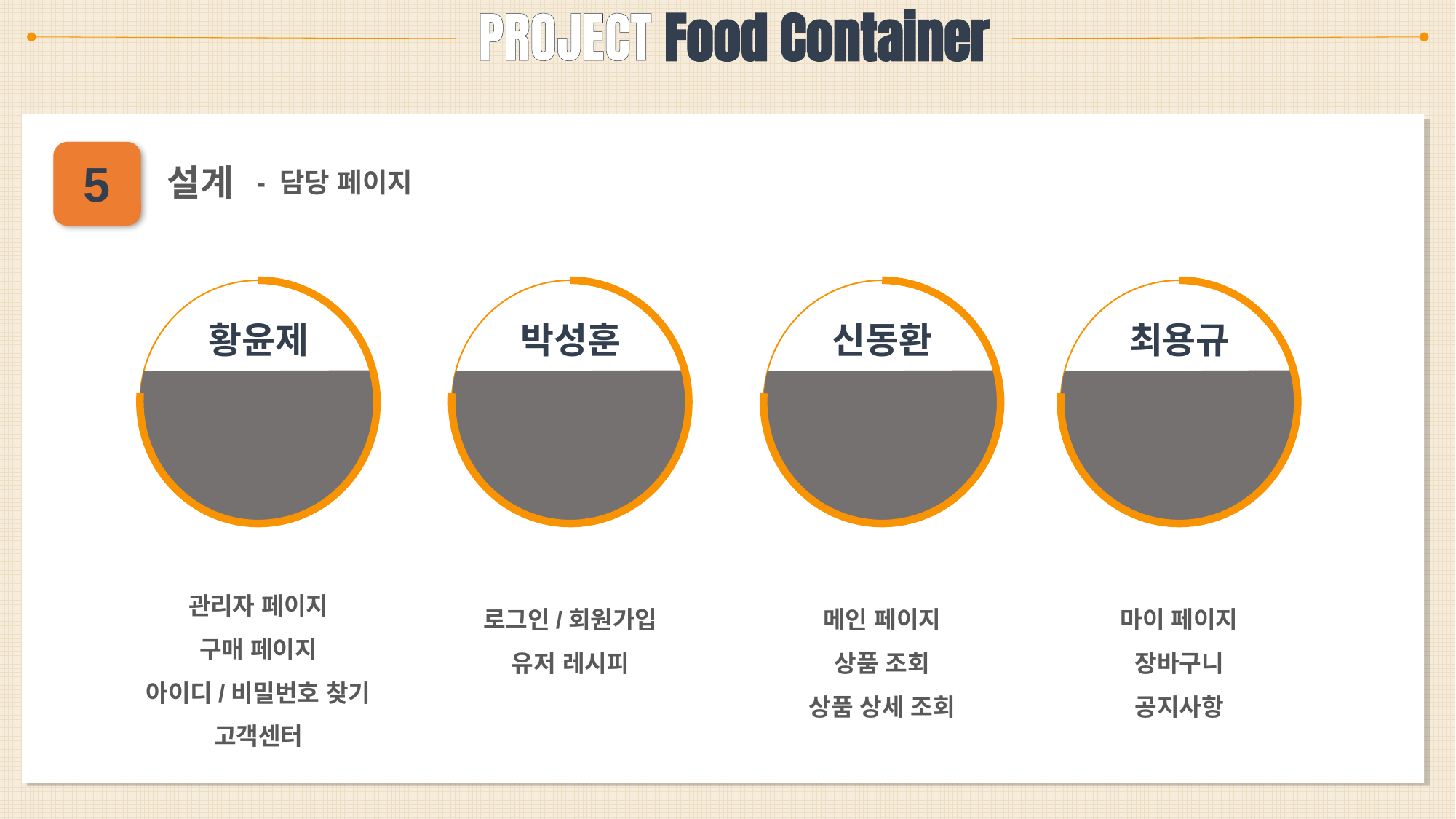

PROJECT Food Container

5
설계
 - 담당 페이지

황윤제
박성훈
신동환
최용규
관리자 페이지
구매 페이지
아이디/비밀번호 찾기
고객센터
로그인/회원가입
유저 레시피
메인 페이지
상품 조회
상품 상세 조회
마이 페이지
장바구니
공지사항